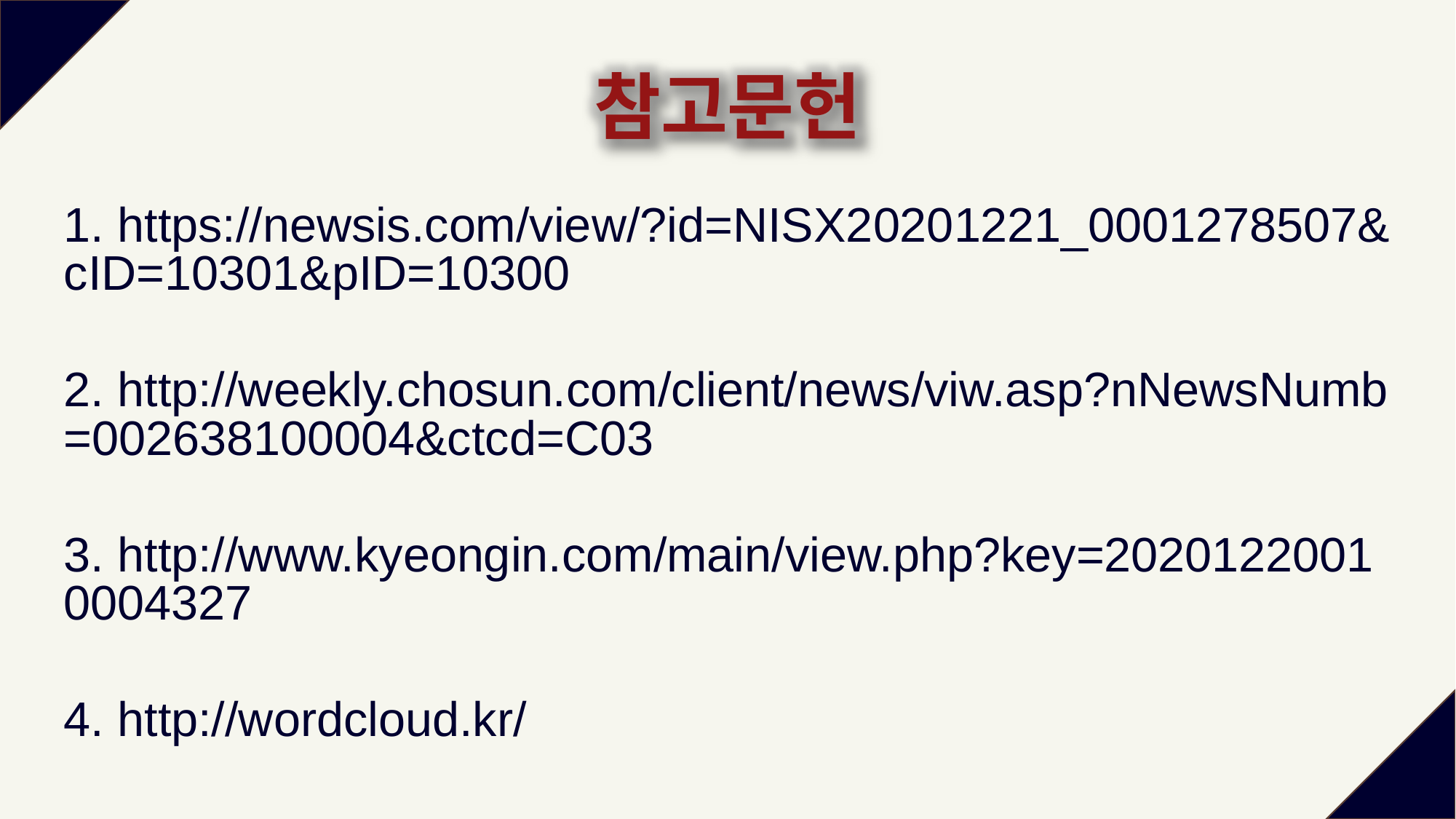

참고문헌
1. https://newsis.com/view/?id=NISX20201221_0001278507&cID=10301&pID=10300
2. http://weekly.chosun.com/client/news/viw.asp?nNewsNumb=002638100004&ctcd=C03
3. http://www.kyeongin.com/main/view.php?key=20201220010004327
4. http://wordcloud.kr/